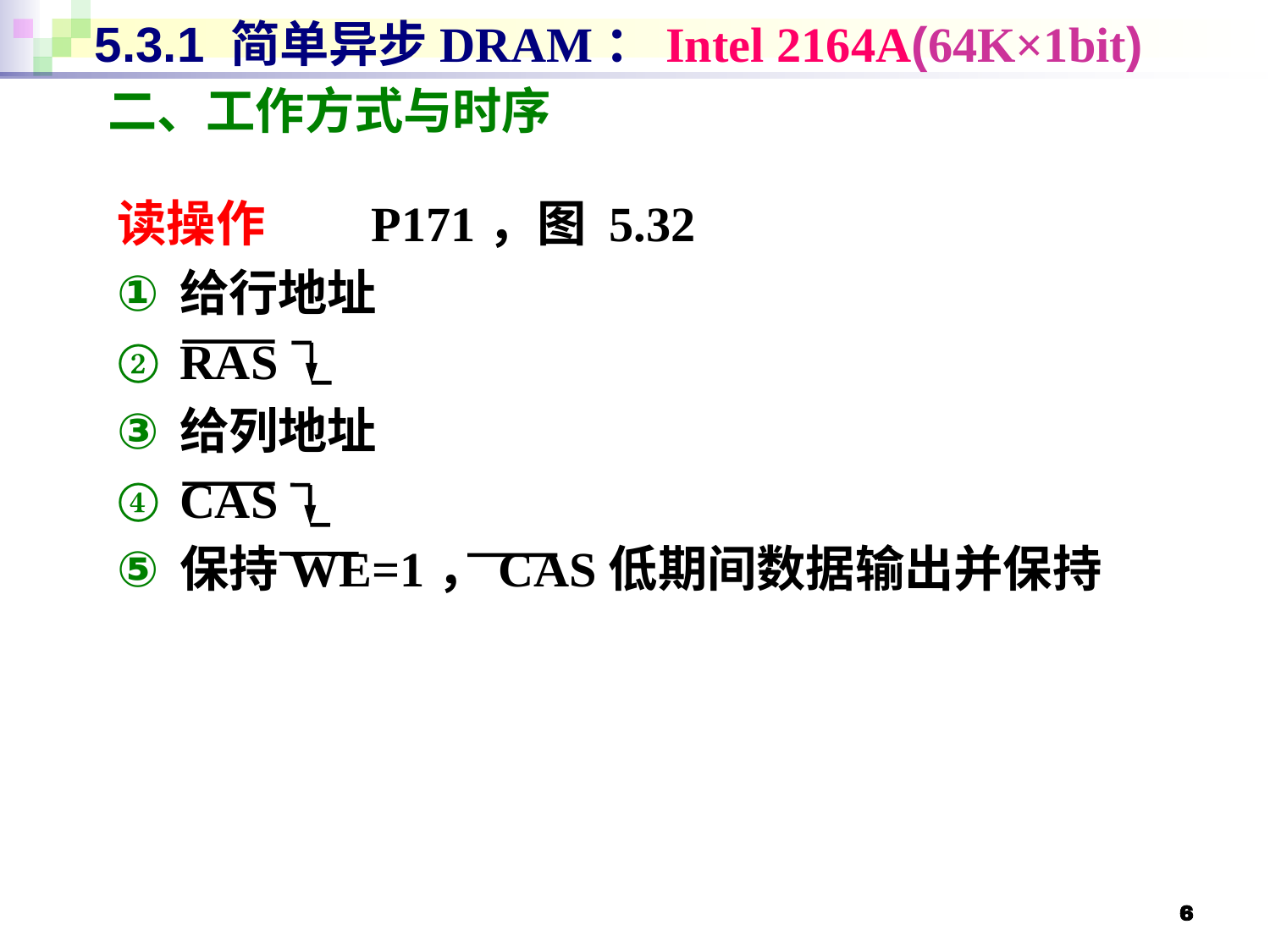

# 5.3.1 简单异步DRAM：Intel 2164A(64K×1bit)
二、工作方式与时序
读操作	P171，图 5.32
给行地址
RAS
给列地址
CAS
保持WE=1，CAS低期间数据输出并保持

6